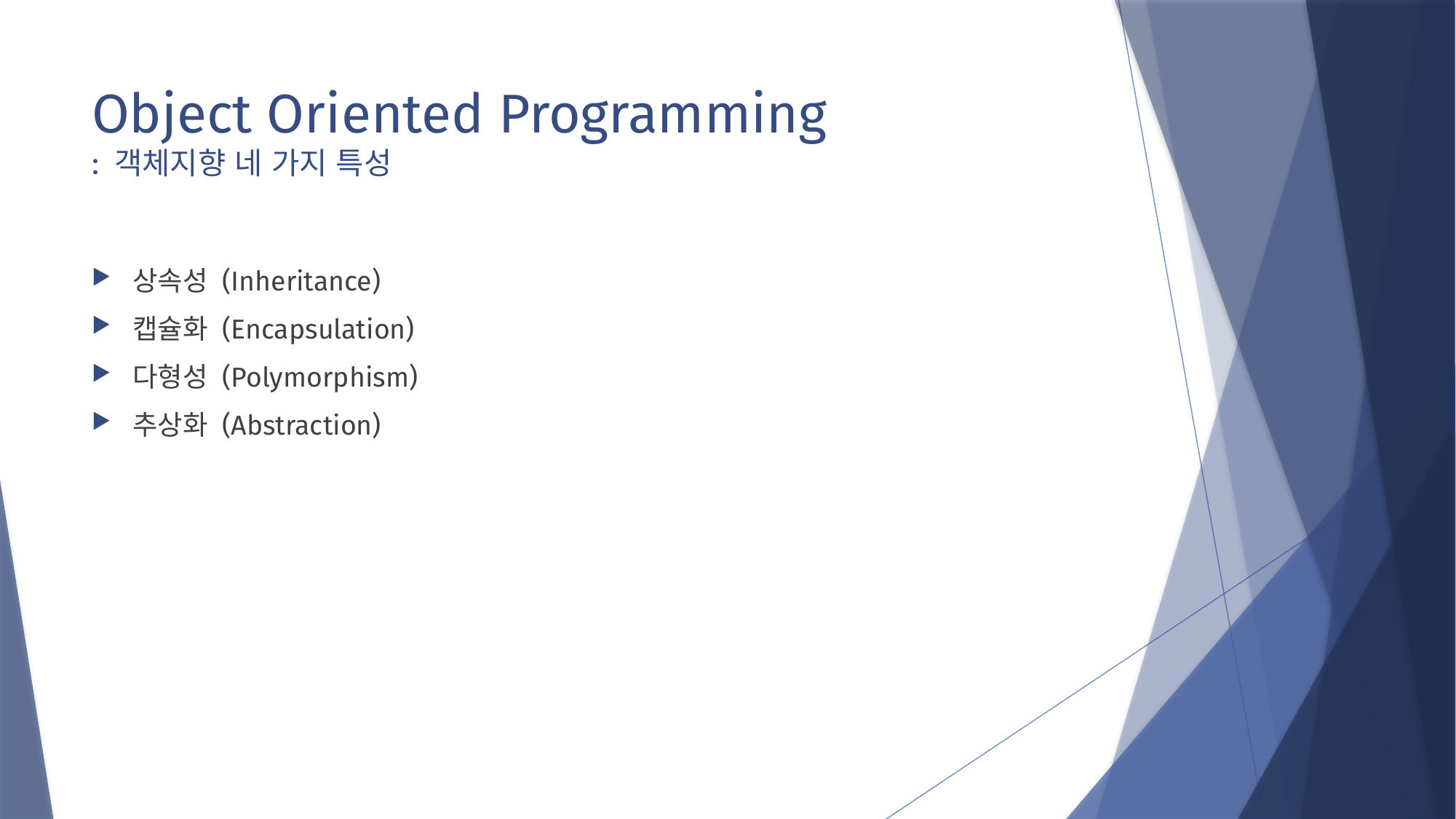

# Object Oriented Programming : 객체지향 네 가지 특성
상속성 (Inheritance)
캡슐화 (Encapsulation)
다형성 (Polymorphism)
추상화 (Abstraction)